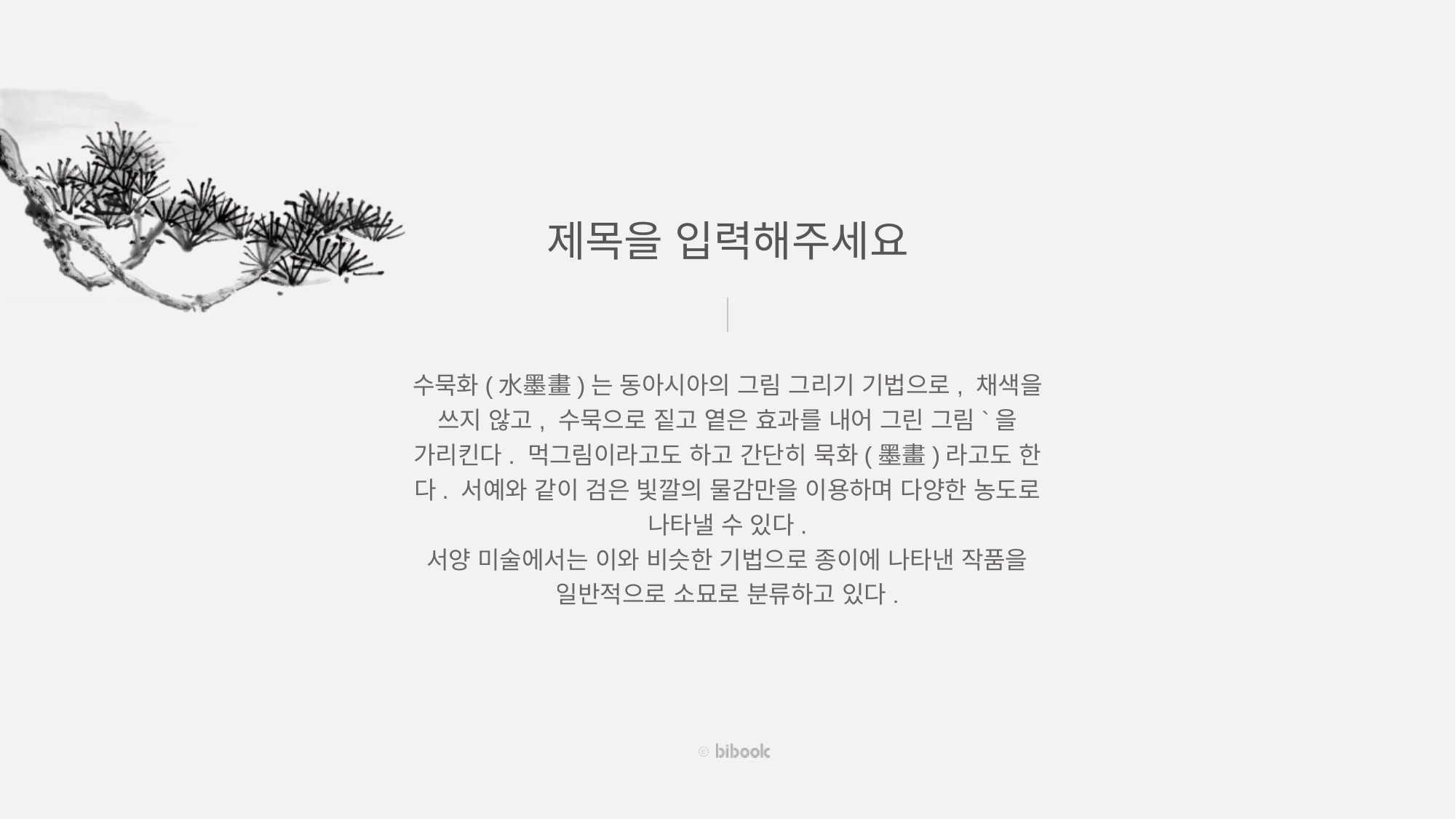

제목을 입력해주세요
수묵화(水墨畫)는 동아시아의 그림 그리기 기법으로, 채색을 쓰지 않고, 수묵으로 짙고 옅은 효과를 내어 그린 그림`을 가리킨다. 먹그림이라고도 하고 간단히 묵화(墨畫)라고도 한다. 서예와 같이 검은 빛깔의 물감만을 이용하며 다양한 농도로 나타낼 수 있다.
서양 미술에서는 이와 비슷한 기법으로 종이에 나타낸 작품을 일반적으로 소묘로 분류하고 있다.